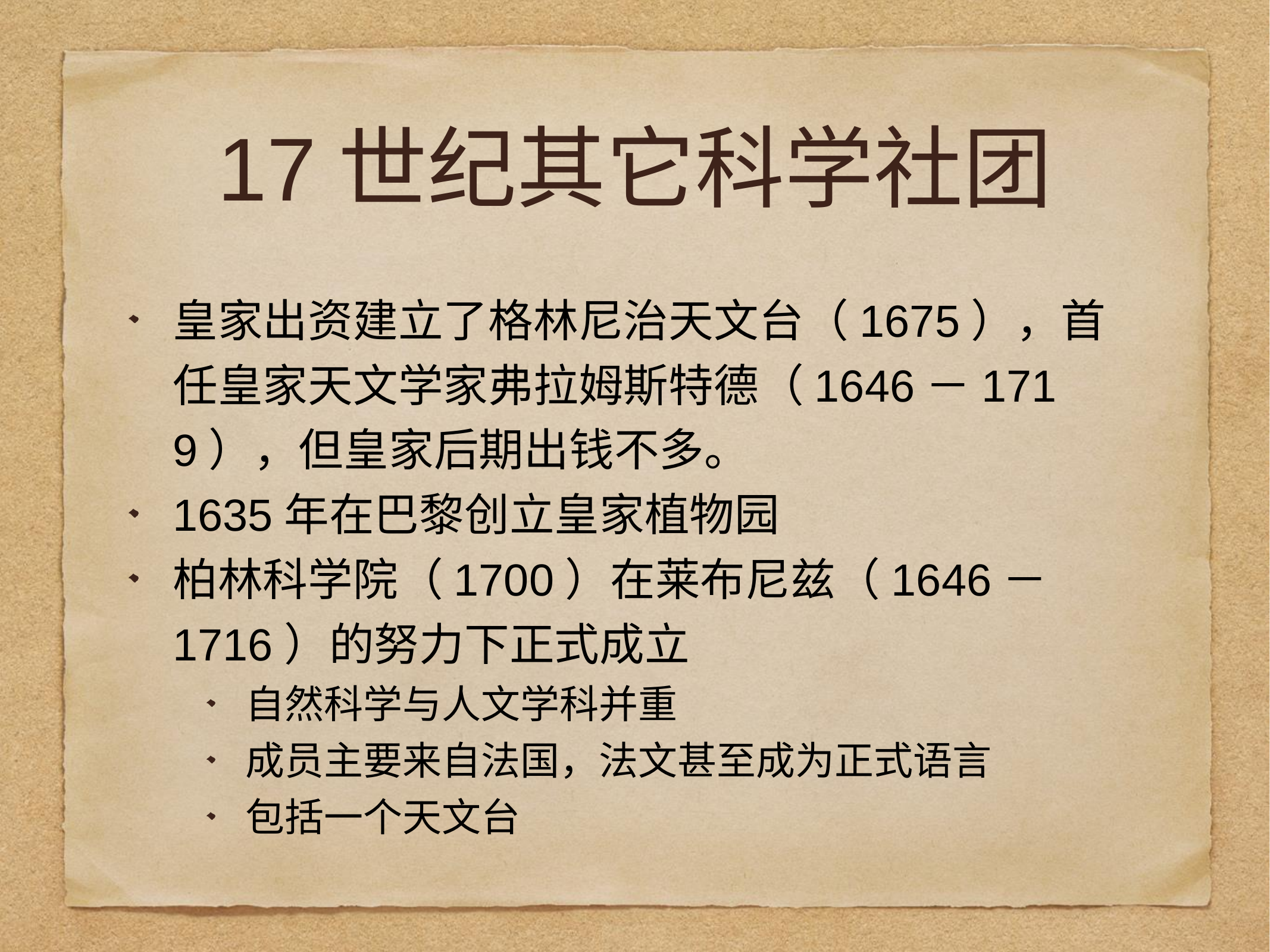

# 17世纪其它科学社团
皇家出资建立了格林尼治天文台（1675），首任皇家天文学家弗拉姆斯特德（1646－1719），但皇家后期出钱不多。
1635年在巴黎创立皇家植物园
柏林科学院（1700）在莱布尼兹（1646－1716）的努力下正式成立
自然科学与人文学科并重
成员主要来自法国，法文甚至成为正式语言
包括一个天文台